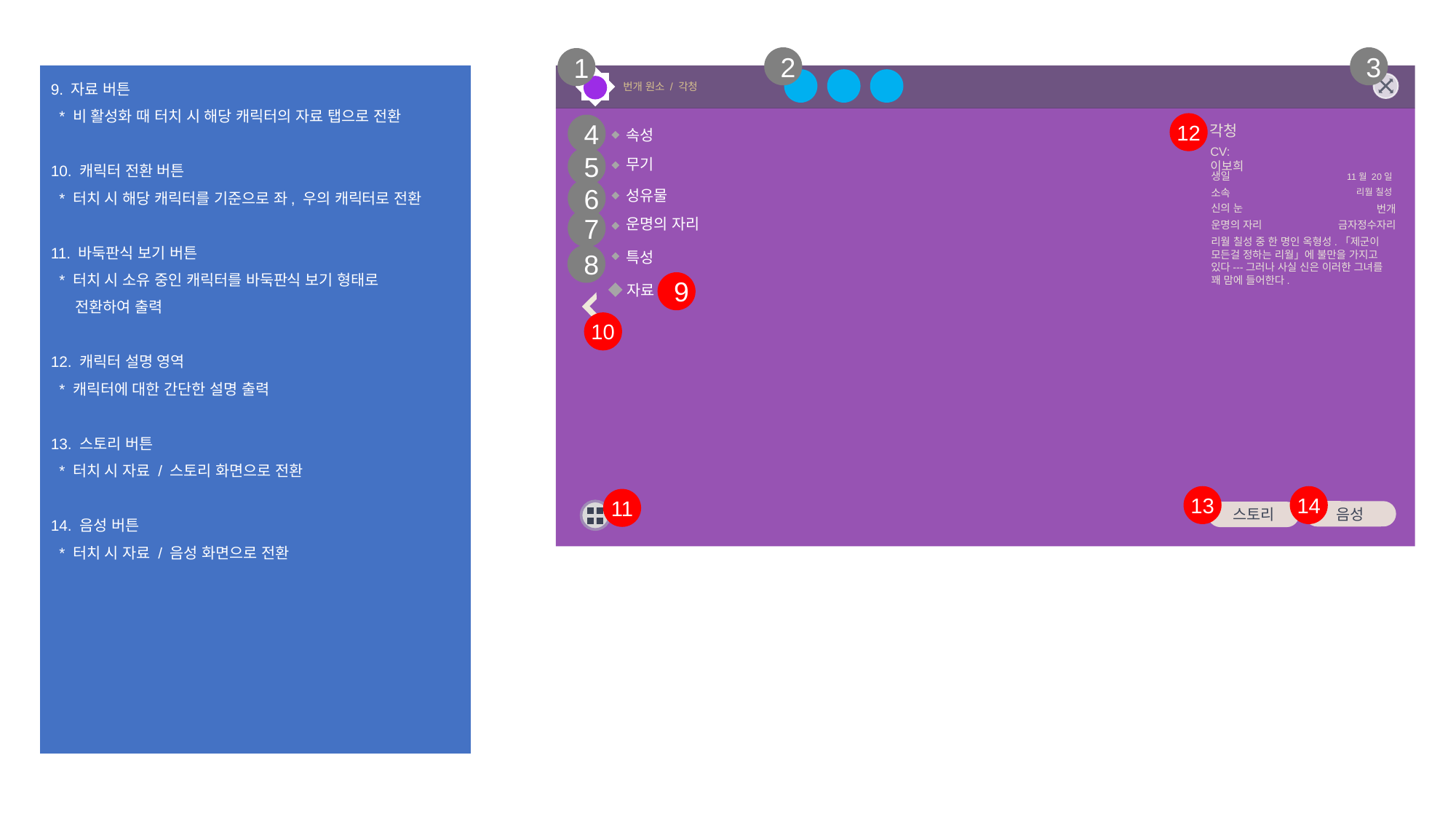

2
3
1
9. 자료 버튼
  * 비 활성화 때 터치 시 해당 캐릭터의 자료 탭으로 전환

10. 캐릭터 전환 버튼
  * 터치 시 해당 캐릭터를 기준으로 좌, 우의 캐릭터로 전환

11. 바둑판식 보기 버튼
  * 터치 시 소유 중인 캐릭터를 바둑판식 보기 형태로
     전환하여 출력

12. 캐릭터 설명 영역
  * 캐릭터에 대한 간단한 설명 출력

13. 스토리 버튼
  * 터치 시 자료 / 스토리 화면으로 전환

14. 음성 버튼
  * 터치 시 자료 / 음성 화면으로 전환

번개 원소 / 각청

12
4
각청
속성

CV: 이보희
5
무기

생일
11월 20일
6
성유물
소속
리월 칠성

신의 눈
번개
운명의 자리
7
금자정수자리
운명의 자리

리월 칠성 중 한 명인 옥형성.「제군이 모든걸 정하는 리월」에 불만을 가지고
있다---그러나 사실 신은 이러한 그녀를 꽤 맘에 들어한다.
특성
8

9
자료

10
13
14
11

음성
스토리